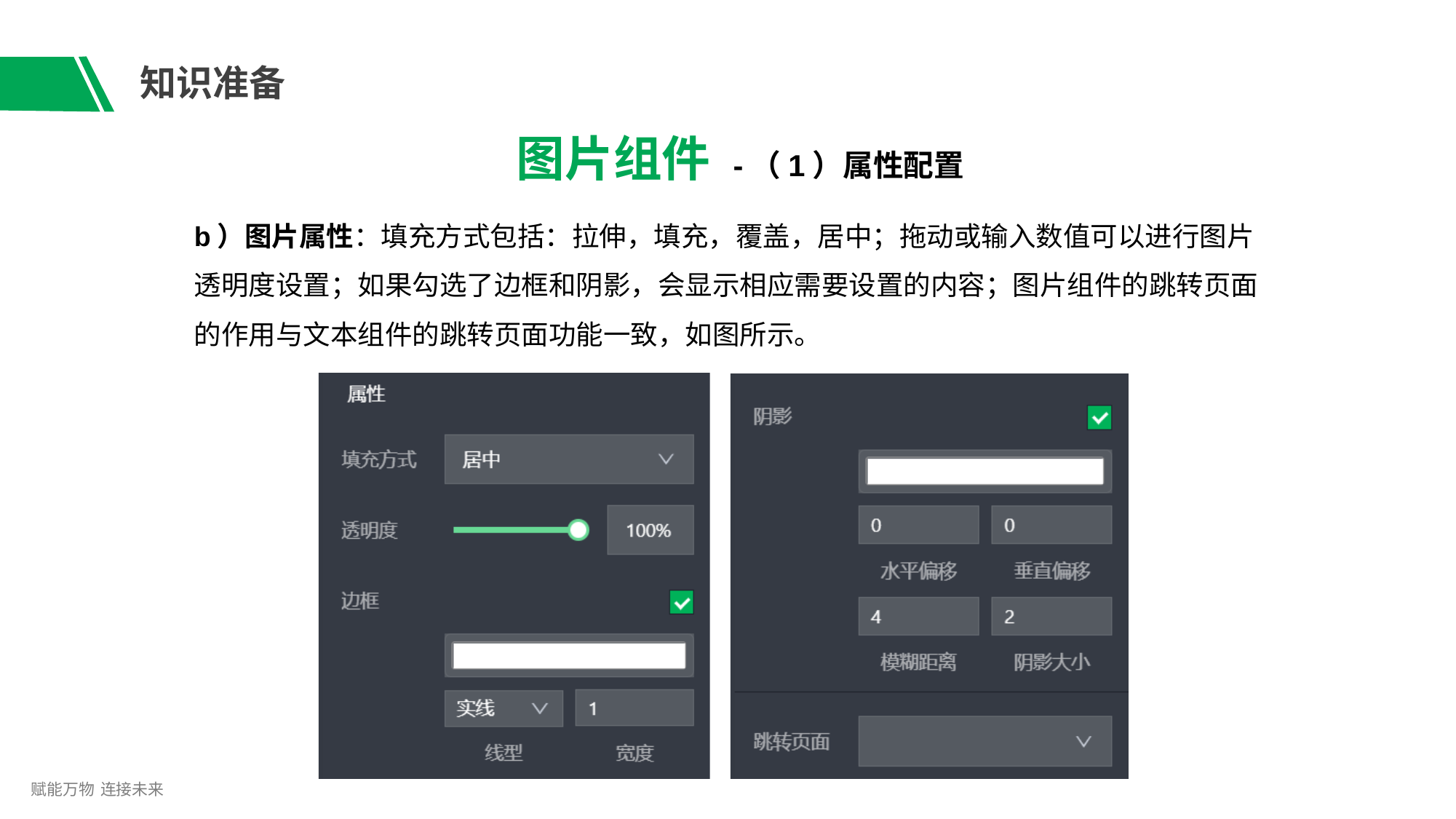

# 知识准备
图片组件 -（1）属性配置
b）图片属性：填充方式包括：拉伸，填充，覆盖，居中；拖动或输入数值可以进行图片 透明度设置；如果勾选了边框和阴影，会显示相应需要设置的内容；图片组件的跳转页面 的作用与文本组件的跳转页面功能一致，如图所示。

赋能万物 连接未来